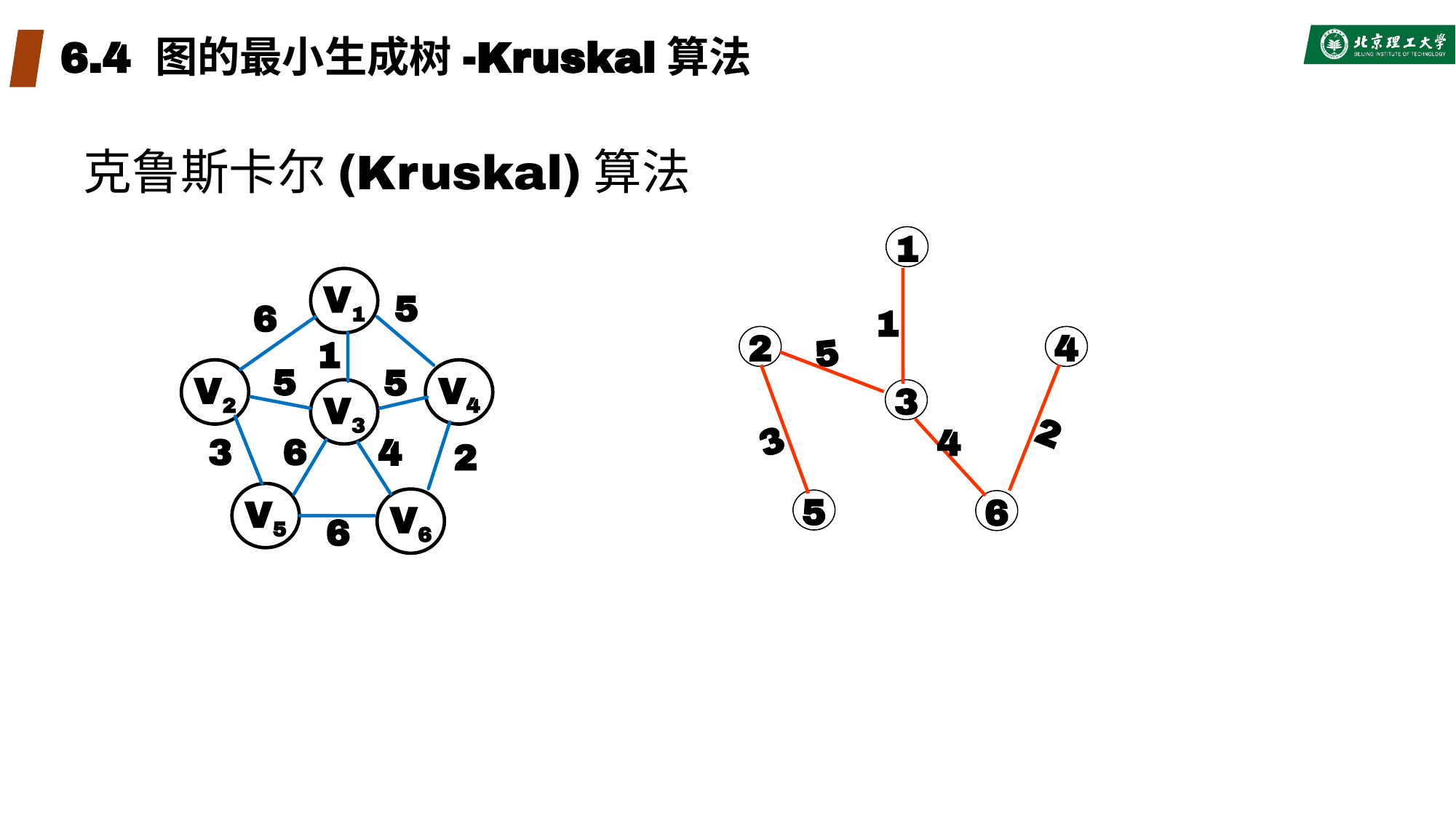

# 6.4 图的最小生成树-Kruskal算法
克鲁斯卡尔(Kruskal)算法
1
2
4
3
5
6

1
V1
5
6

1

5
5
V2
V4
V3

3
6
4
2

V5
V6
6

5

2

3
4